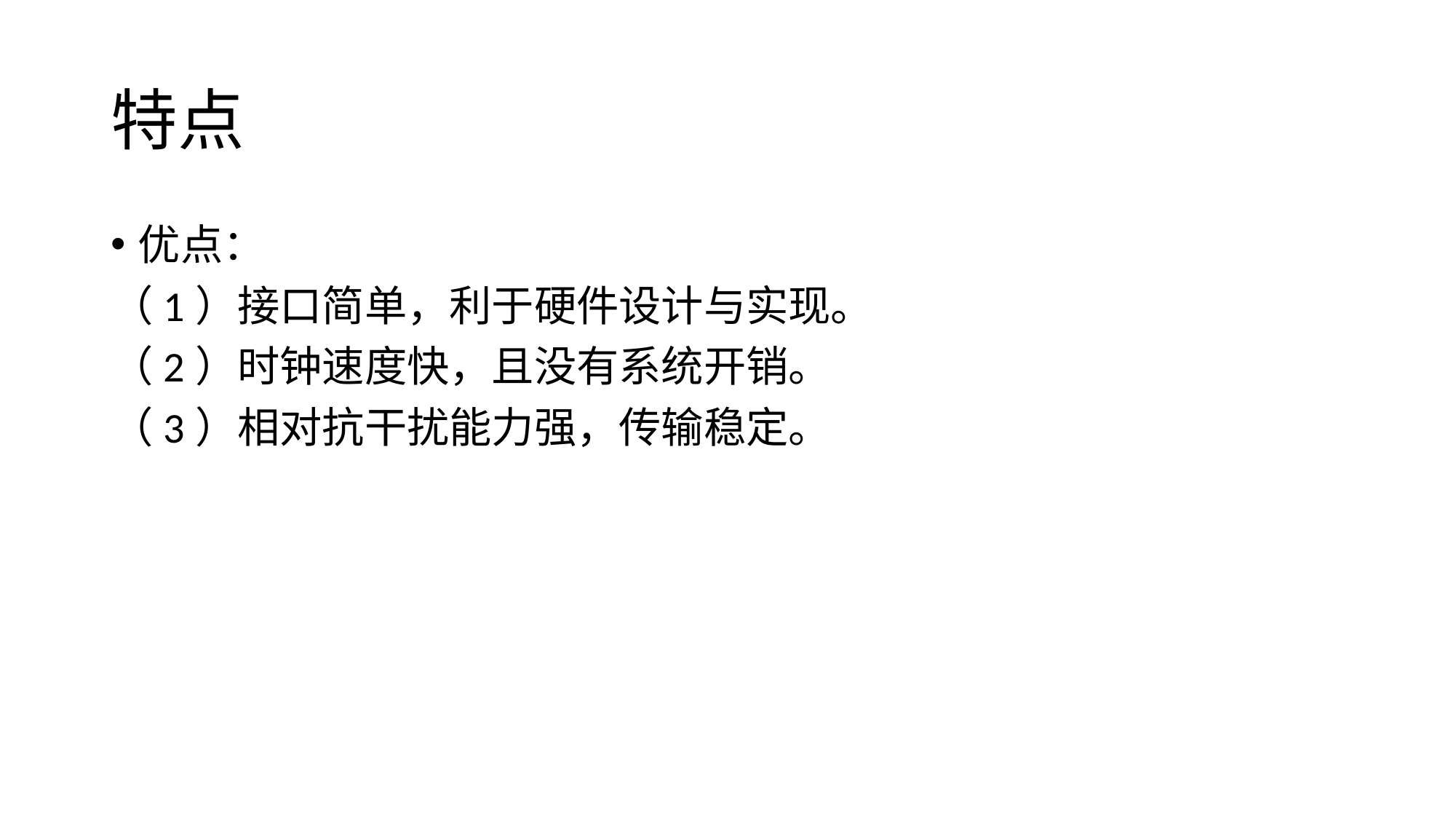

# 特点
优点：
（1）接口简单，利于硬件设计与实现。
（2）时钟速度快，且没有系统开销。
（3）相对抗干扰能力强，传输稳定。